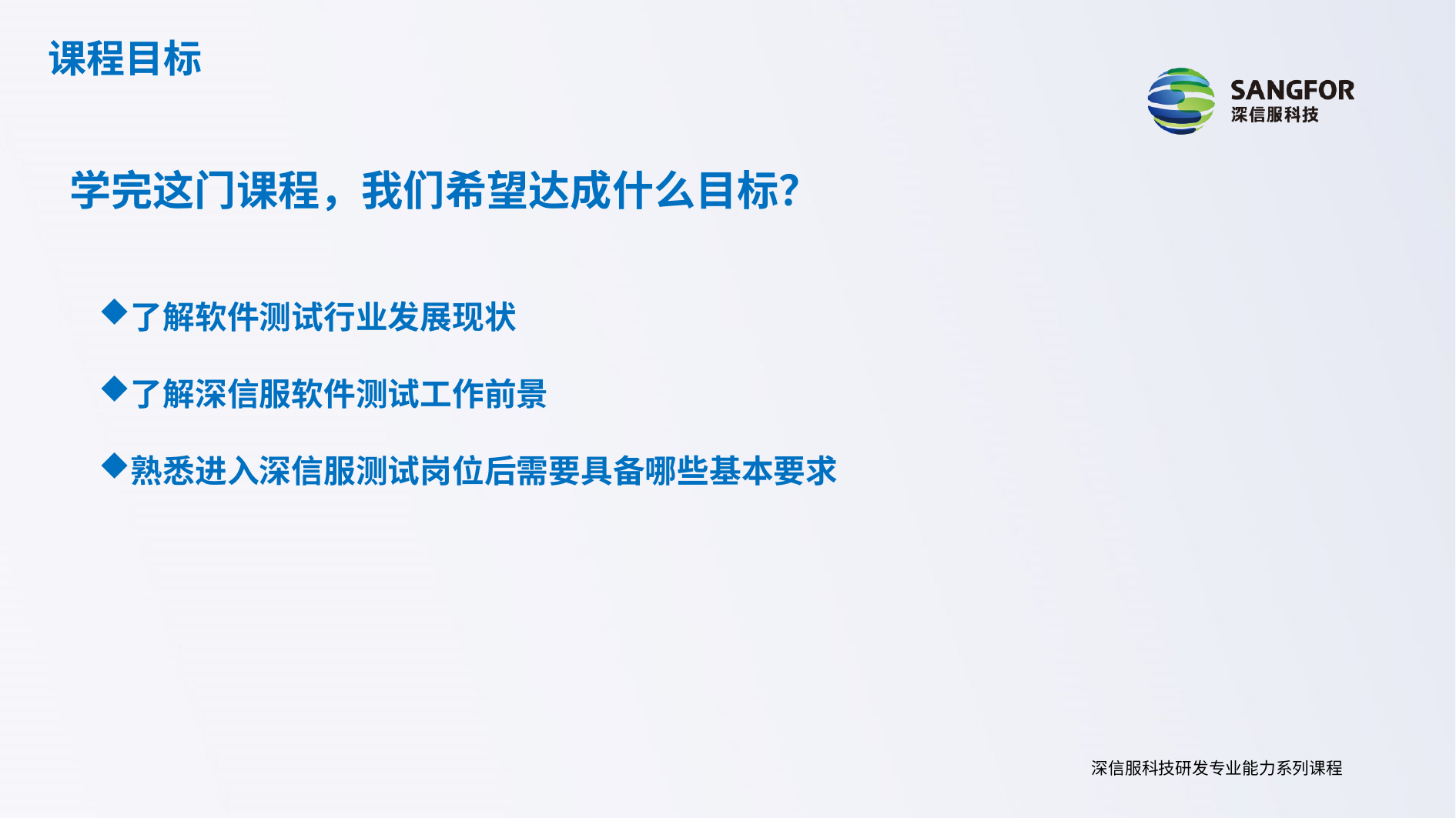

课程目标
学完这门课程，我们希望达成什么目标？
了解软件测试行业发展现状

了解深信服软件测试工作前景

熟悉进入深信服测试岗位后需要具备哪些基本要求